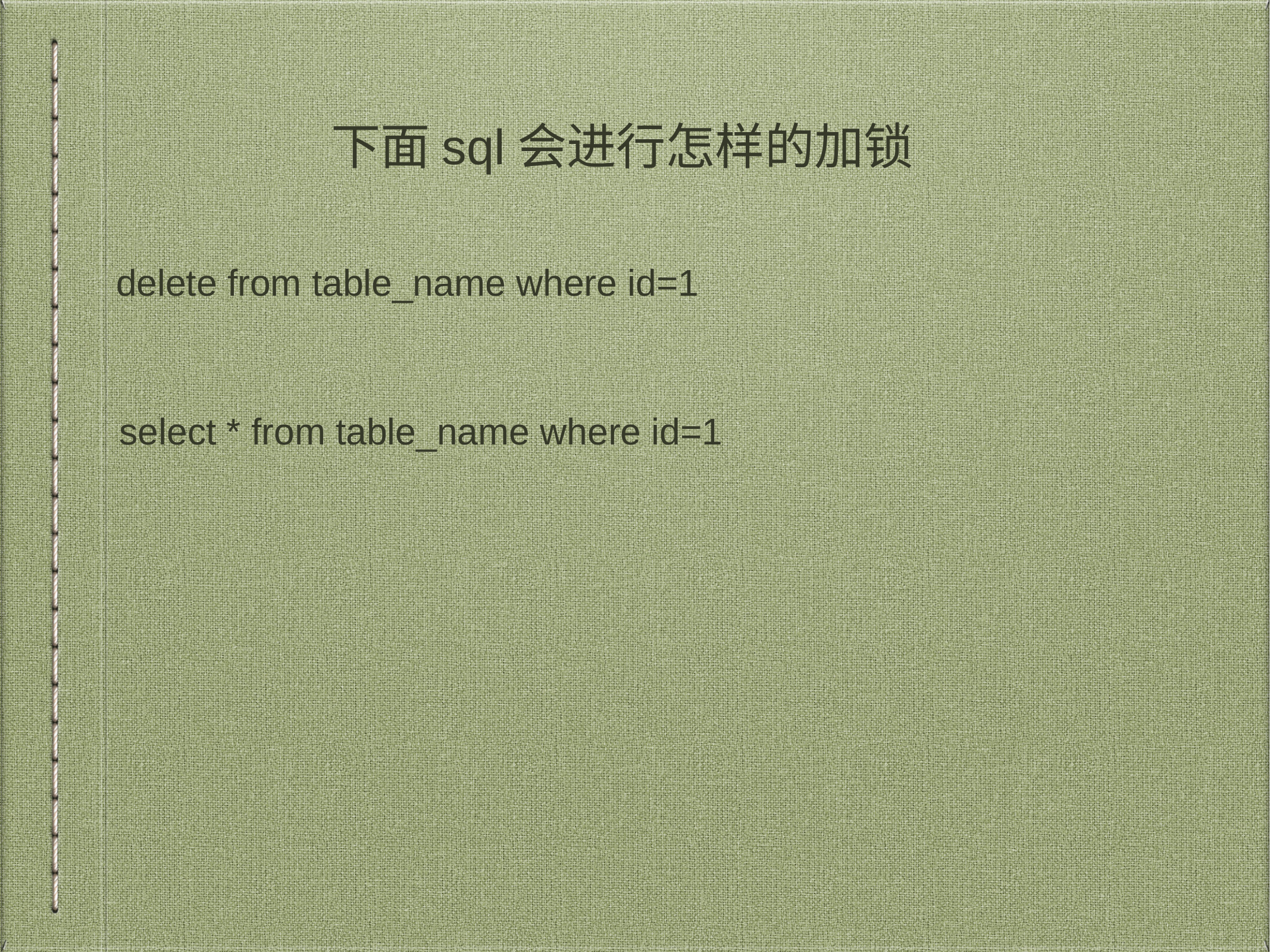

# 下面sql会进行怎样的加锁
delete from table_name where id=1
select * from table_name where id=1